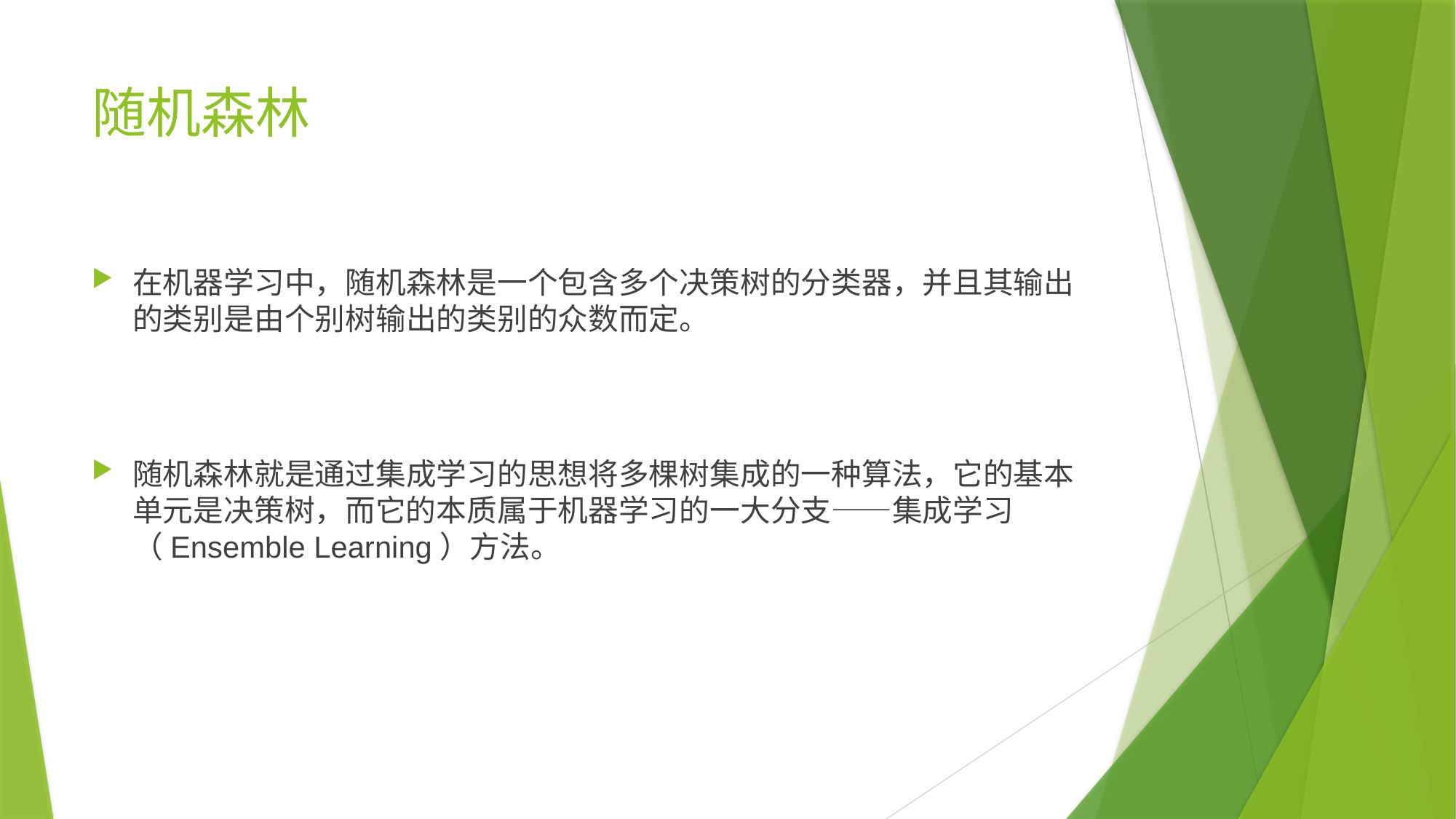

# 随机森林
在机器学习中，随机森林是一个包含多个决策树的分类器，并且其输出的类别是由个别树输出的类别的众数而定。

随机森林就是通过集成学习的思想将多棵树集成的一种算法，它的基本单元是决策树，而它的本质属于机器学习的一大分支——集成学习（Ensemble Learning）方法。